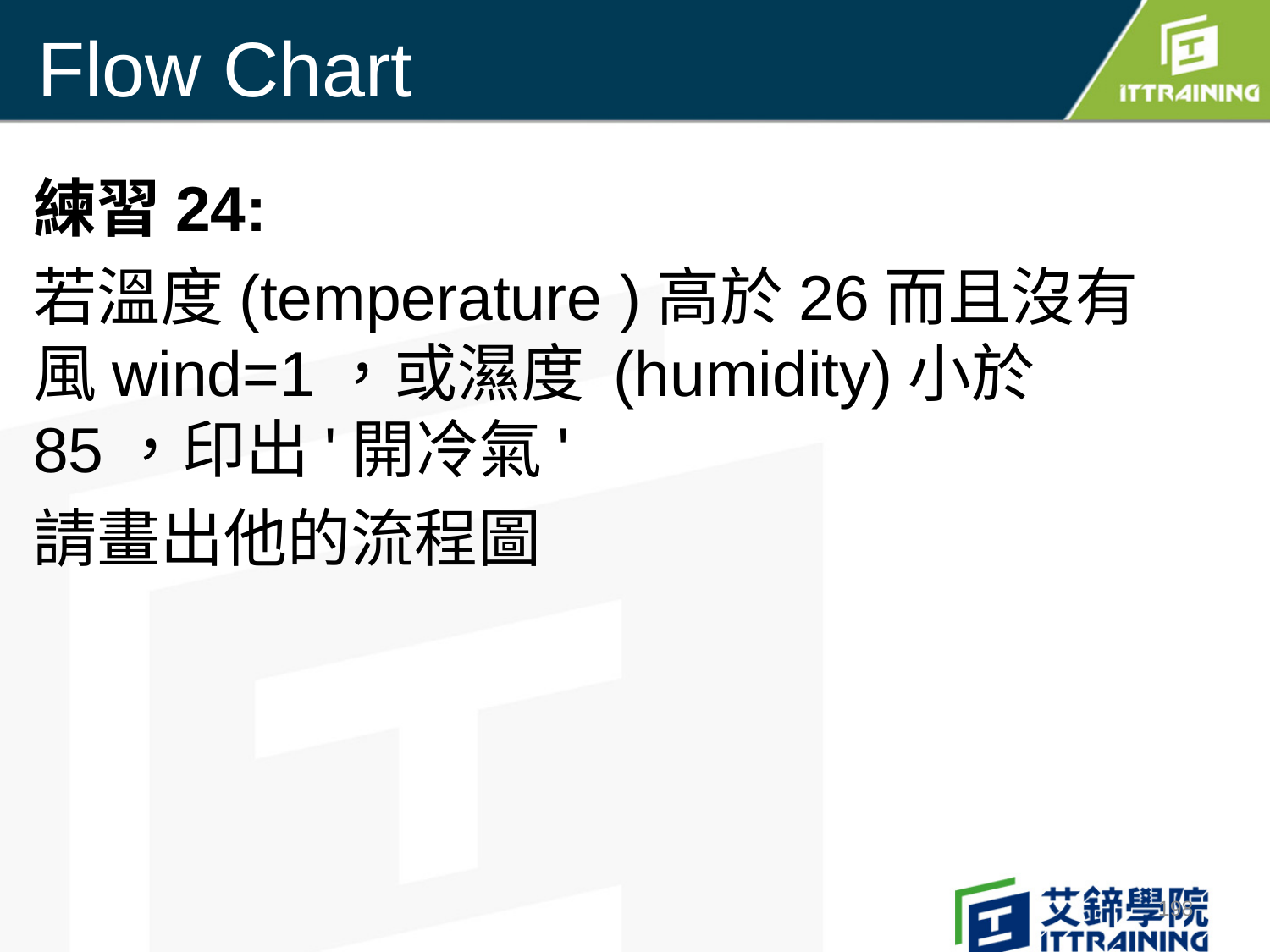

# Flow Chart
練習24:
若溫度(temperature )高於26而且沒有風wind=1，或濕度 (humidity)小於85，印出'開冷氣'
請畫出他的流程圖
198